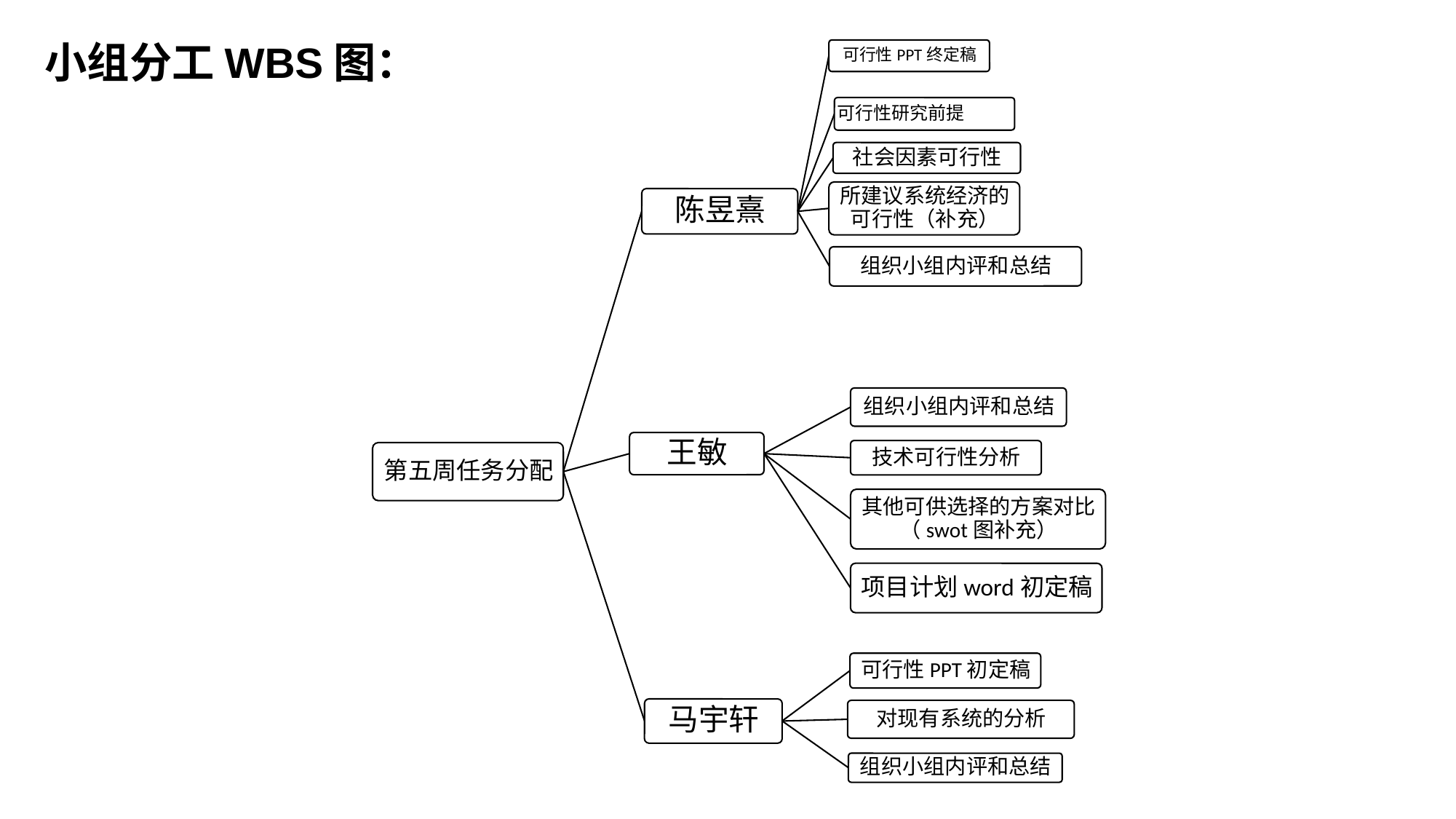

小组分工WBS图：
第五周任务分配

陈昱熹

可行性PPT终定稿

可行性研究前提

社会因素可行性

所建议系统经济的可行性（补充）

组织小组内评和总结

王敏

组织小组内评和总结

技术可行性分析

其他可供选择的方案对比（swot图补充）

项目计划word初定稿

马宇轩

可行性PPT初定稿

对现有系统的分析

组织小组内评和总结